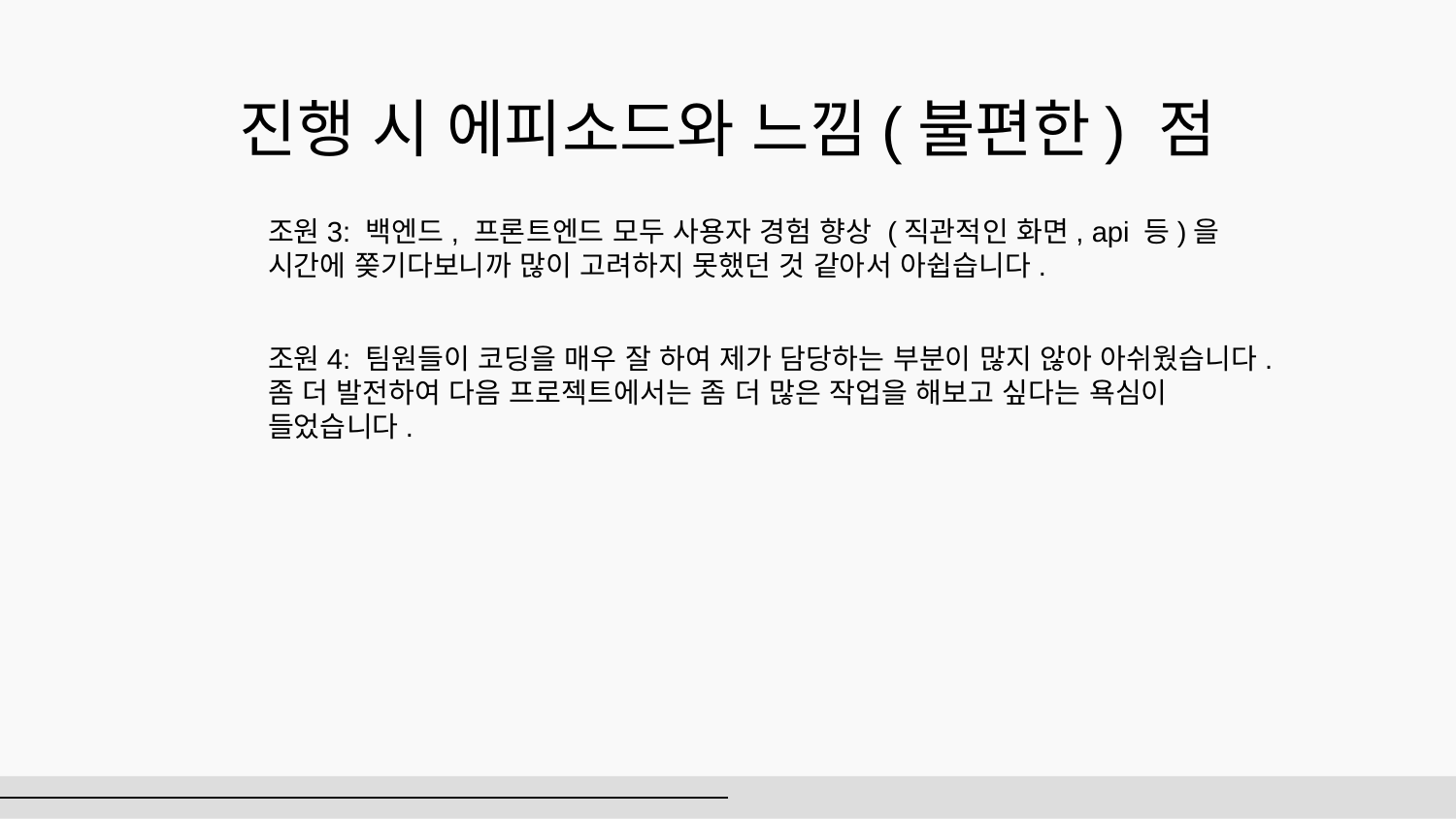

# 진행 시 에피소드와 느낌(불편한) 점

조원3: 백엔드, 프론트엔드 모두 사용자 경험 향상 (직관적인 화면, api 등)을 시간에 쫒기다보니까 많이 고려하지 못했던 것 같아서 아쉽습니다.
조원4: 팀원들이 코딩을 매우 잘 하여 제가 담당하는 부분이 많지 않아 아쉬웠습니다.
좀 더 발전하여 다음 프로젝트에서는 좀 더 많은 작업을 해보고 싶다는 욕심이 들었습니다.